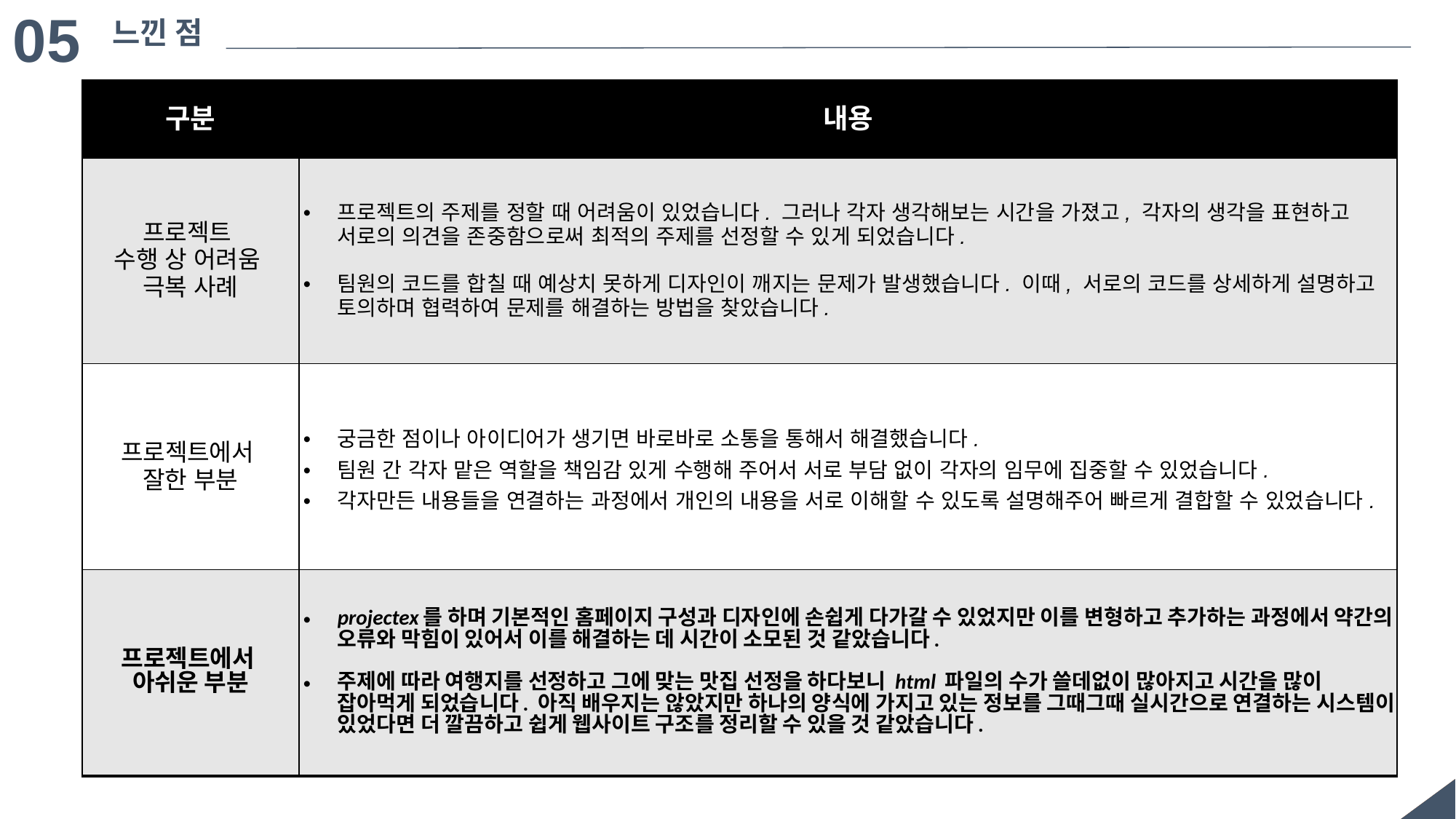

05
느낀 점
| 구분 | 내용 |
| --- | --- |
| 프로젝트 수행 상 어려움 극복 사례 | 프로젝트의 주제를 정할 때 어려움이 있었습니다. 그러나 각자 생각해보는 시간을 가졌고, 각자의 생각을 표현하고 서로의 의견을 존중함으로써 최적의 주제를 선정할 수 있게 되었습니다. 팀원의 코드를 합칠 때 예상치 못하게 디자인이 깨지는 문제가 발생했습니다. 이때, 서로의 코드를 상세하게 설명하고 토의하며 협력하여 문제를 해결하는 방법을 찾았습니다. |
| 프로젝트에서 잘한 부분 | 궁금한 점이나 아이디어가 생기면 바로바로 소통을 통해서 해결했습니다. 팀원 간 각자 맡은 역할을 책임감 있게 수행해 주어서 서로 부담 없이 각자의 임무에 집중할 수 있었습니다. 각자만든 내용들을 연결하는 과정에서 개인의 내용을 서로 이해할 수 있도록 설명해주어 빠르게 결합할 수 있었습니다. |
| 프로젝트에서 아쉬운 부분 | projectex를 하며 기본적인 홈페이지 구성과 디자인에 손쉽게 다가갈 수 있었지만 이를 변형하고 추가하는 과정에서 약간의 오류와 막힘이 있어서 이를 해결하는 데 시간이 소모된 것 같았습니다. 주제에 따라 여행지를 선정하고 그에 맞는 맛집 선정을 하다보니 html 파일의 수가 쓸데없이 많아지고 시간을 많이 잡아먹게 되었습니다. 아직 배우지는 않았지만 하나의 양식에 가지고 있는 정보를 그때그때 실시간으로 연결하는 시스템이 있었다면 더 깔끔하고 쉽게 웹사이트 구조를 정리할 수 있을 것 같았습니다. |
[